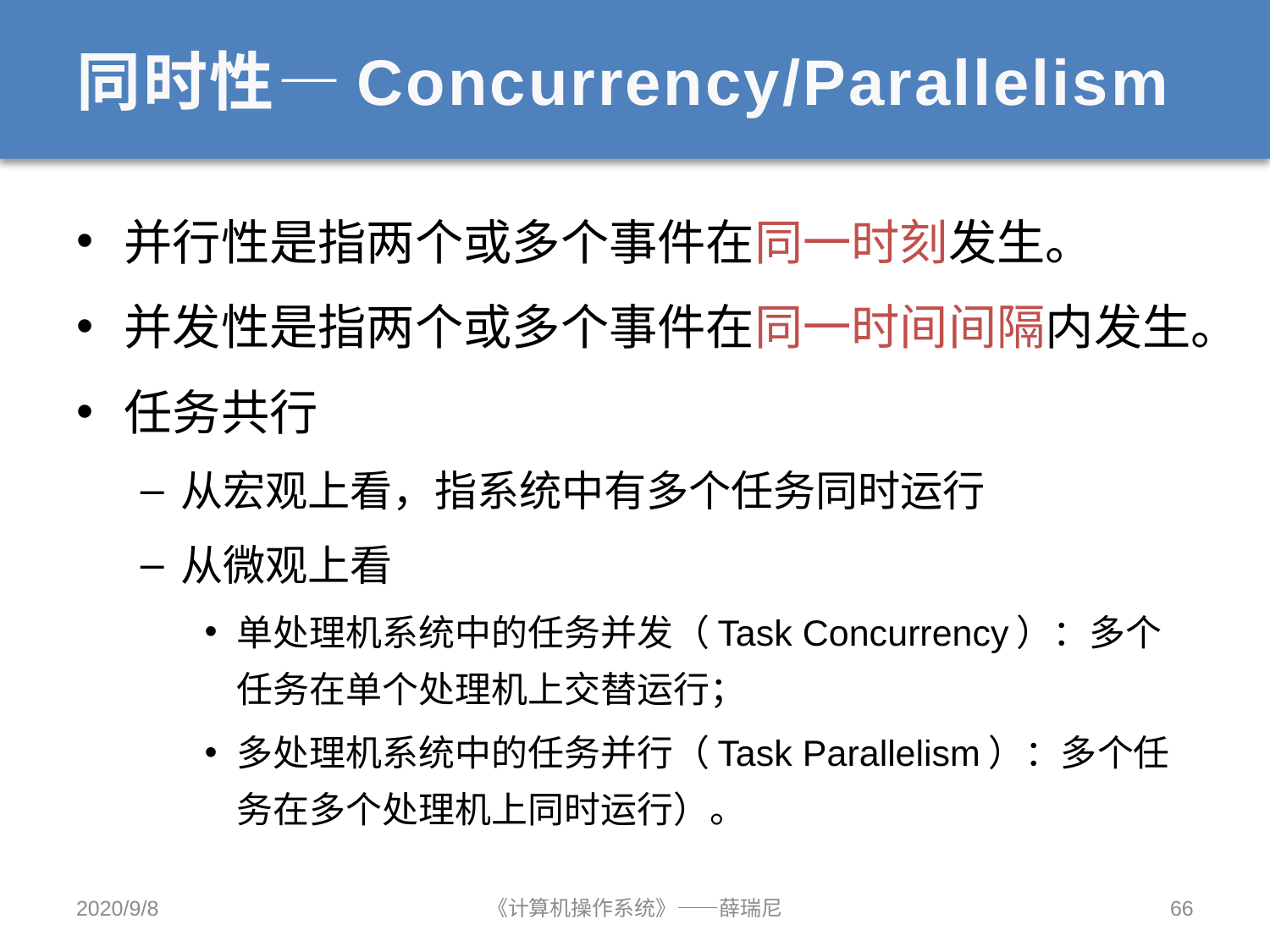

# 同时性—Concurrency/Parallelism
并行性是指两个或多个事件在同一时刻发生。
并发性是指两个或多个事件在同一时间间隔内发生。
任务共行
从宏观上看，指系统中有多个任务同时运行
从微观上看
单处理机系统中的任务并发（Task Concurrency）：多个任务在单个处理机上交替运行；
多处理机系统中的任务并行（Task Parallelism）：多个任务在多个处理机上同时运行）。
2020/9/8
《计算机操作系统》——薛瑞尼
66